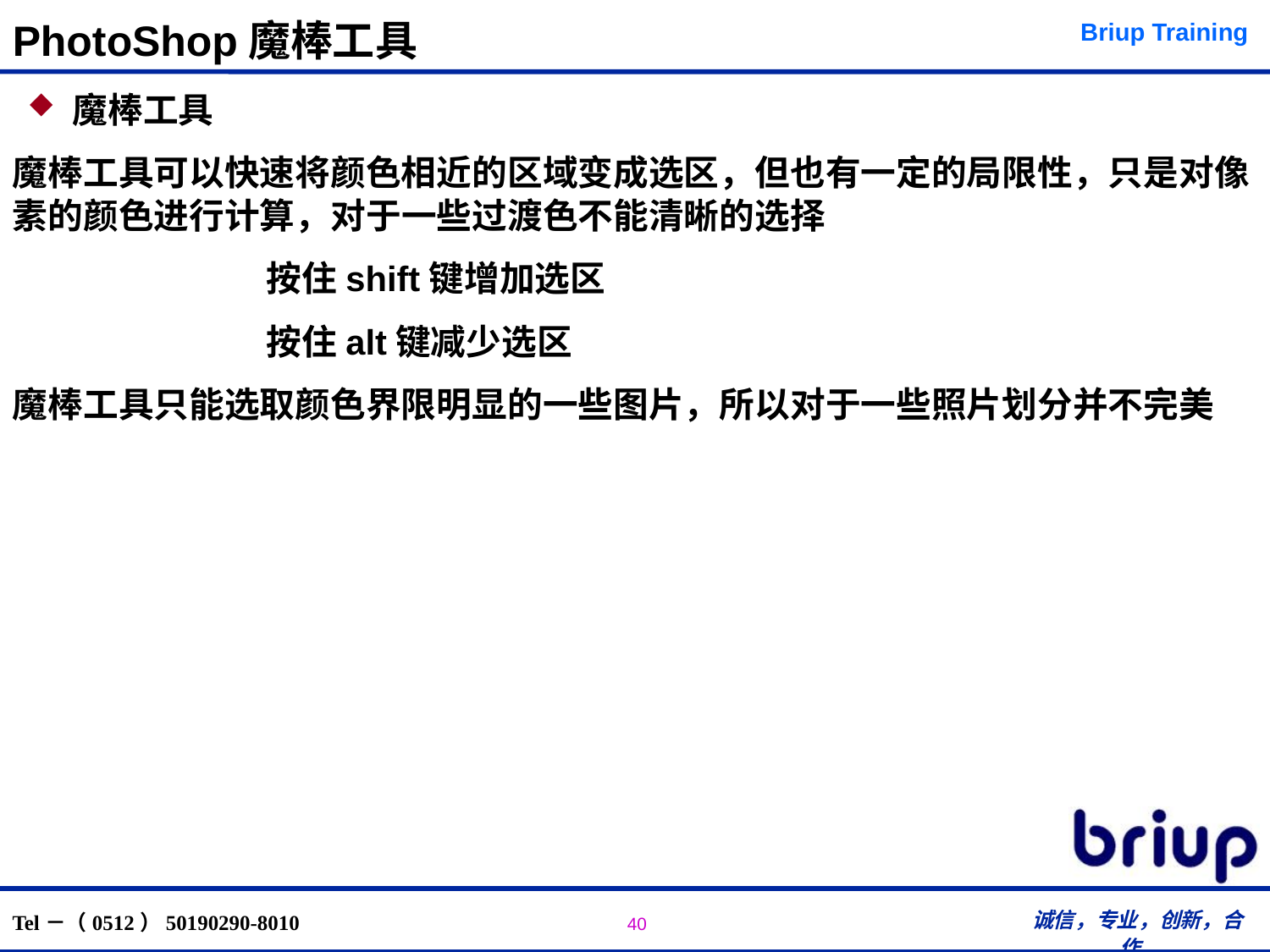

# PhotoShop魔棒工具
魔棒工具
魔棒工具可以快速将颜色相近的区域变成选区，但也有一定的局限性，只是对像素的颜色进行计算，对于一些过渡色不能清晰的选择
		按住shift键增加选区
		按住alt键减少选区
魔棒工具只能选取颜色界限明显的一些图片，所以对于一些照片划分并不完美